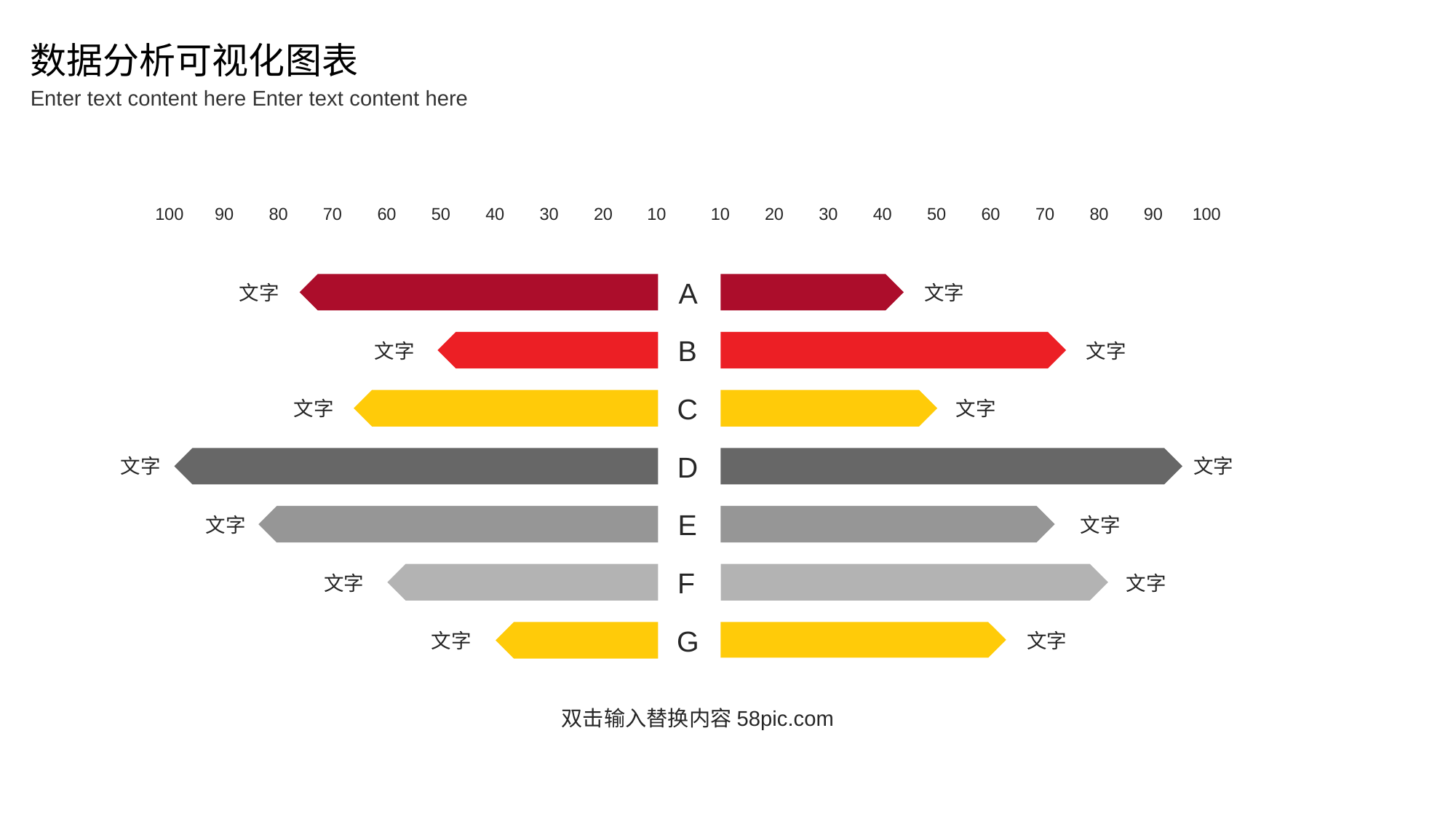

数据分析可视化图表
Enter text content here Enter text content here
100
90
80
70
60
50
40
30
20
10
10
20
30
40
50
60
70
80
90
100
A

文字
文字
B

文字
文字
C

文字
文字
D

文字
文字
E

文字
文字
F

文字
文字
G

文字
文字
双击输入替换内容58pic.com